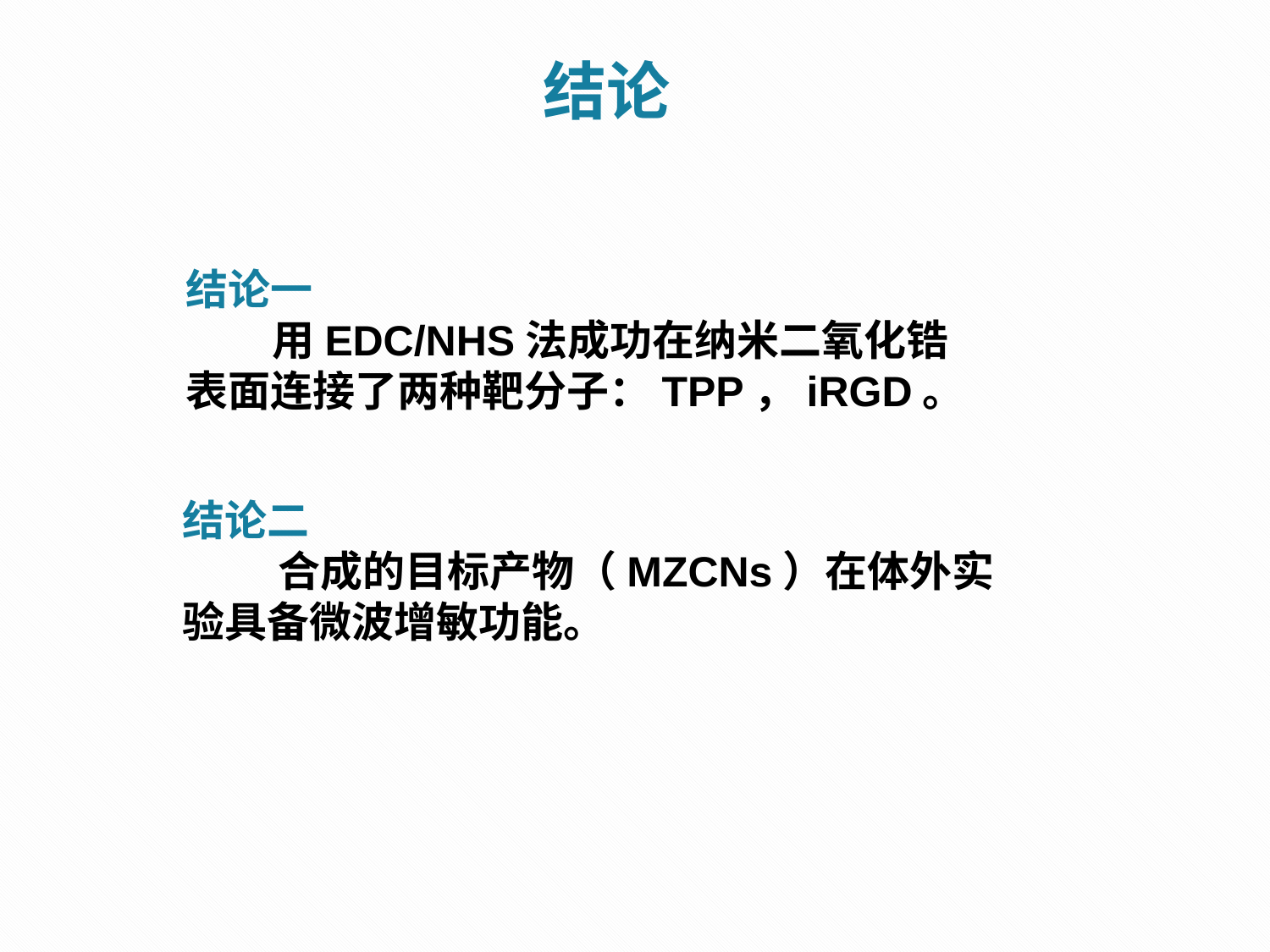

结论
结论一
        用EDC/NHS法成功在纳米二氧化锆表面连接了两种靶分子：TPP，iRGD。
结论二
         合成的目标产物（MZCNs）在体外实验具备微波增敏功能。